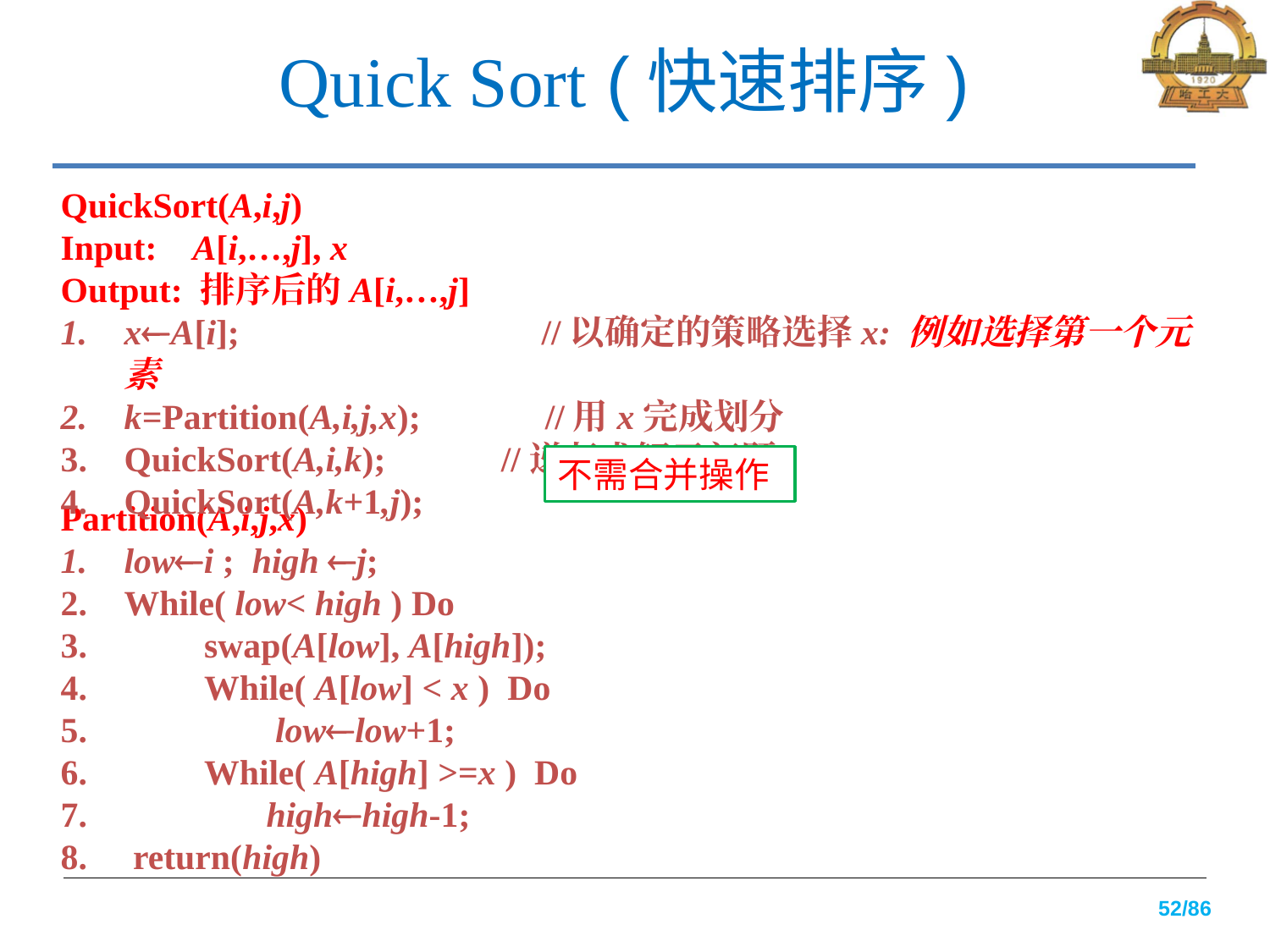

# Quick Sort (快速排序)
QuickSort(A,i,j)
Input:    A[i,…,j], x
Output: 排序后的A[i,…,j]
x←A[i];                                  //以确定的策略选择x: 例如选择第一个元素
k=Partition(A,i,j,x);              //用x完成划分
QuickSort(A,i,k);             //递归求解子问题
QuickSort(A,k+1,j);
不需合并操作
Partition(A,i,j,x)
low←i ;  high ←j;
While( low< high ) Do
         swap(A[low], A[high]);
         While( A[low] < x )  Do
                 low←low+1;
         While( A[high] >=x )  Do
                high←high-1;
 return(high)